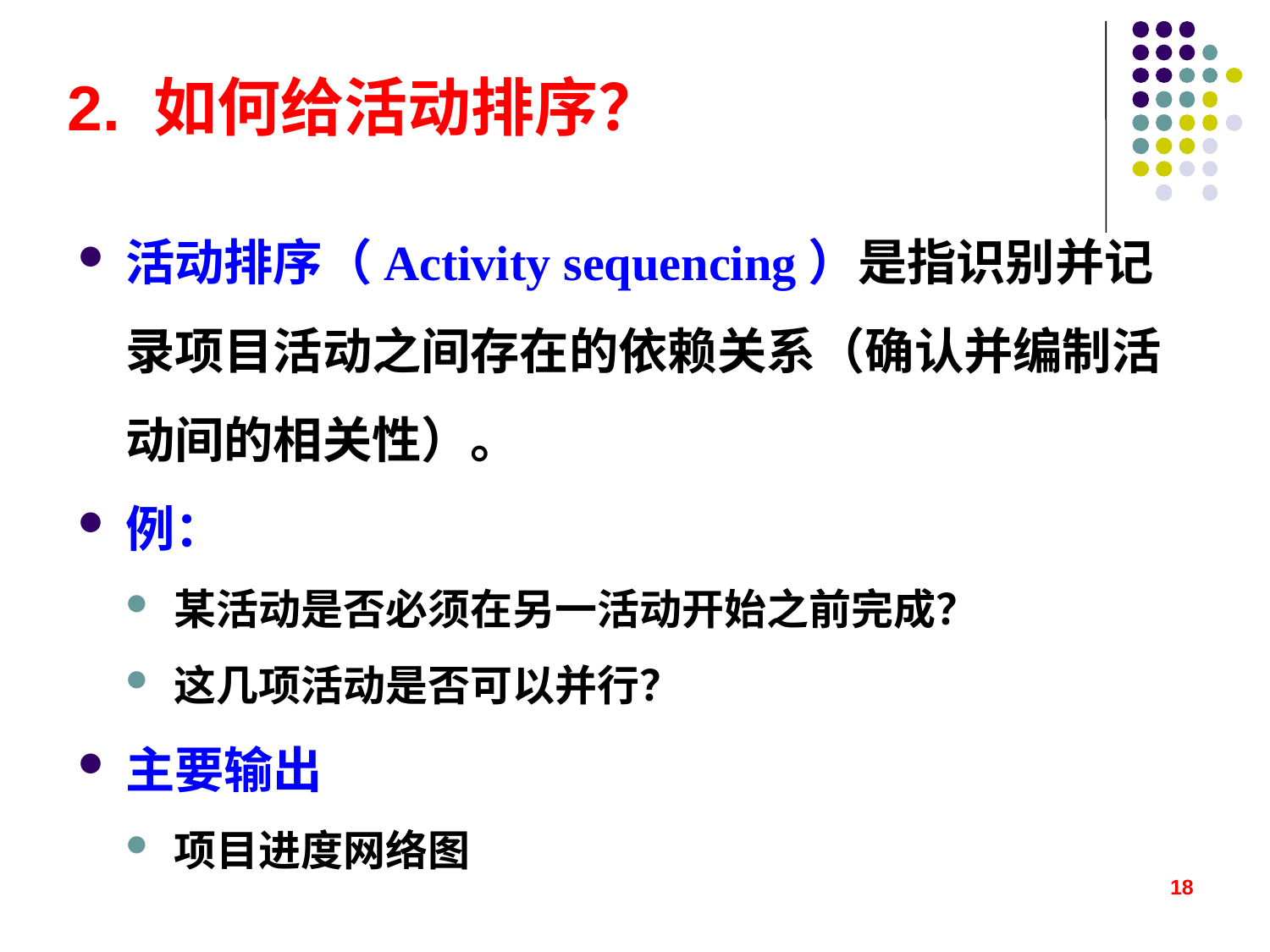

# 2. 如何给活动排序？
活动排序（Activity sequencing）是指识别并记录项目活动之间存在的依赖关系（确认并编制活动间的相关性）。
例：
某活动是否必须在另一活动开始之前完成？
这几项活动是否可以并行？
主要输出
项目进度网络图

2025-06-10
6-如何管理项目进度
18